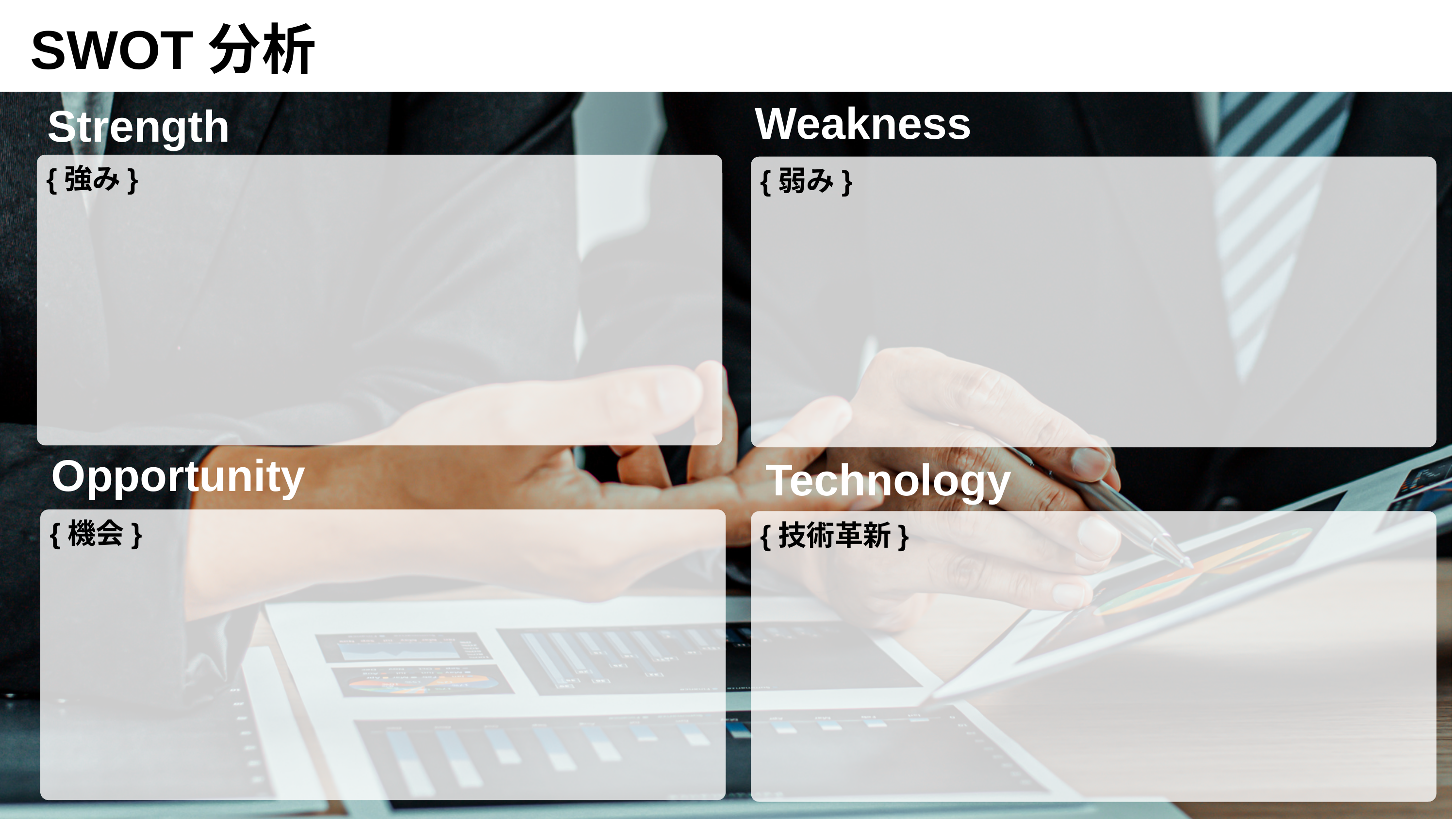

SWOT分析
Weakness

Strength
{強み}
{弱み}
Opportunity
Technology
{機会}
{技術革新}